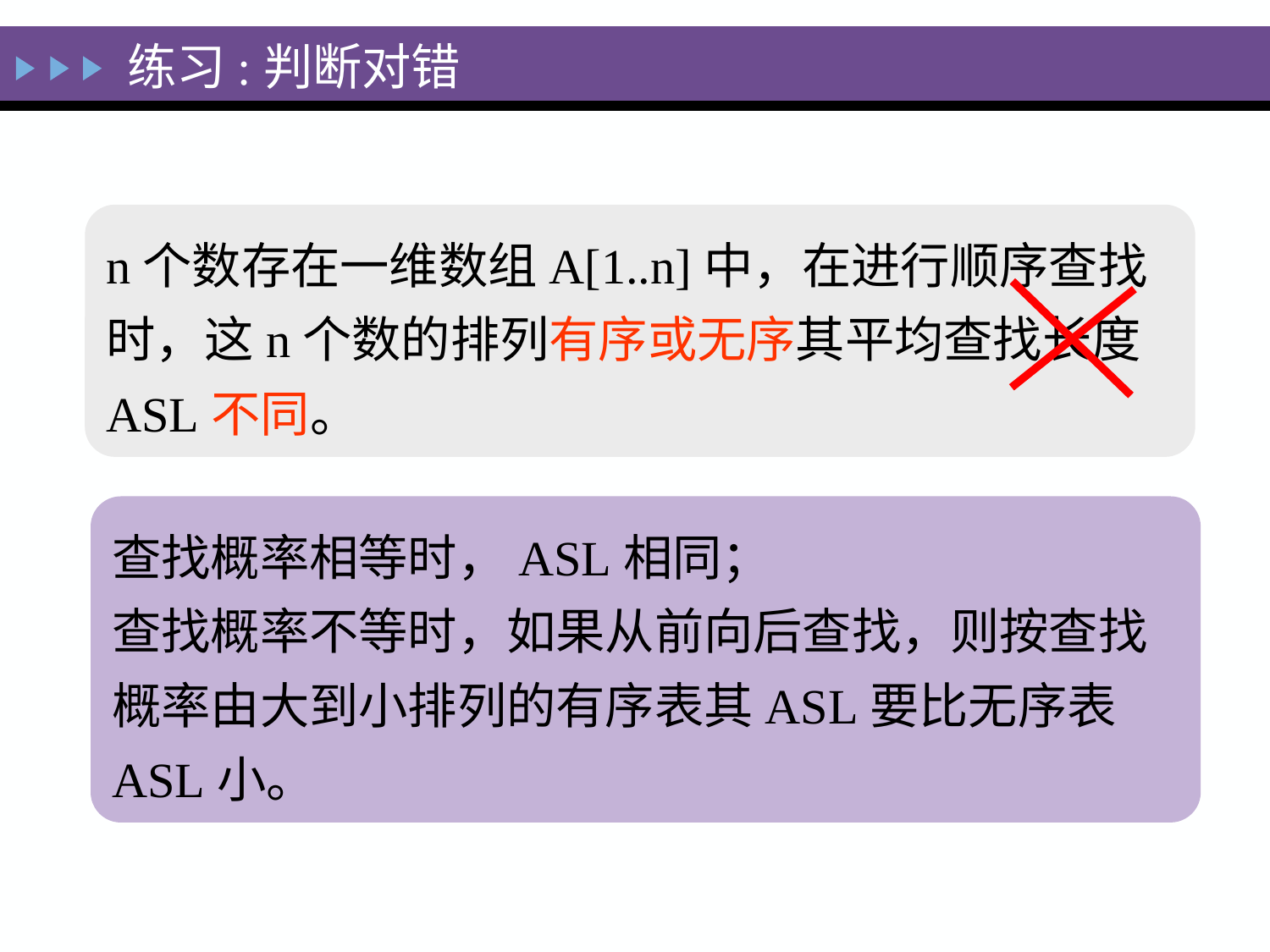

练习:判断对错
n个数存在一维数组A[1..n]中，在进行顺序查找时，这n个数的排列有序或无序其平均查找长度ASL不同。

查找概率相等时，ASL相同；
查找概率不等时，如果从前向后查找，则按查找概率由大到小排列的有序表其ASL要比无序表ASL小。